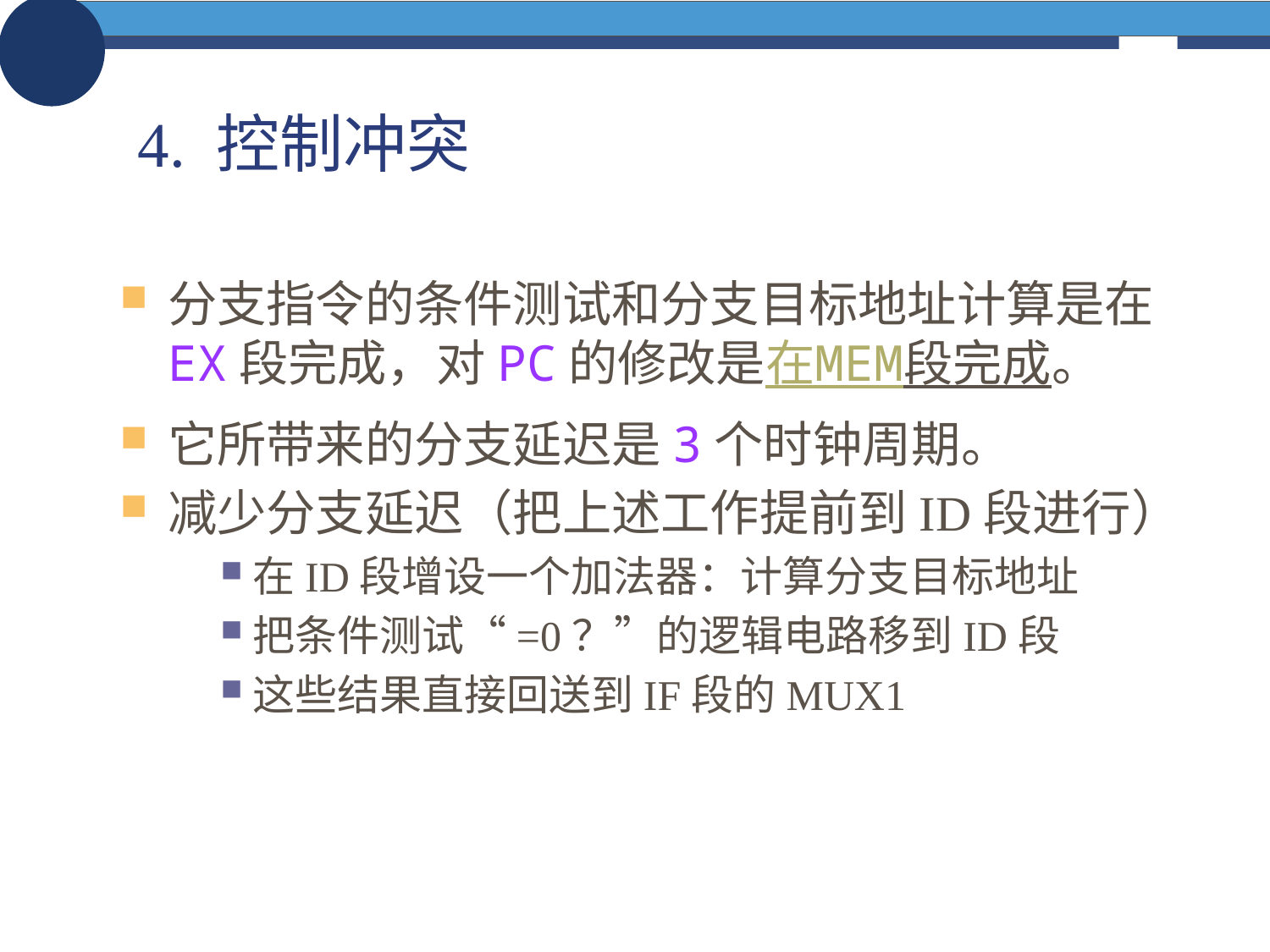

# 4. 控制冲突
分支指令的条件测试和分支目标地址计算是在EX段完成，对PC的修改是在MEM段完成。
它所带来的分支延迟是3个时钟周期。
减少分支延迟（把上述工作提前到ID段进行）
在ID段增设一个加法器：计算分支目标地址
把条件测试“=0？”的逻辑电路移到ID段
这些结果直接回送到IF段的MUX1